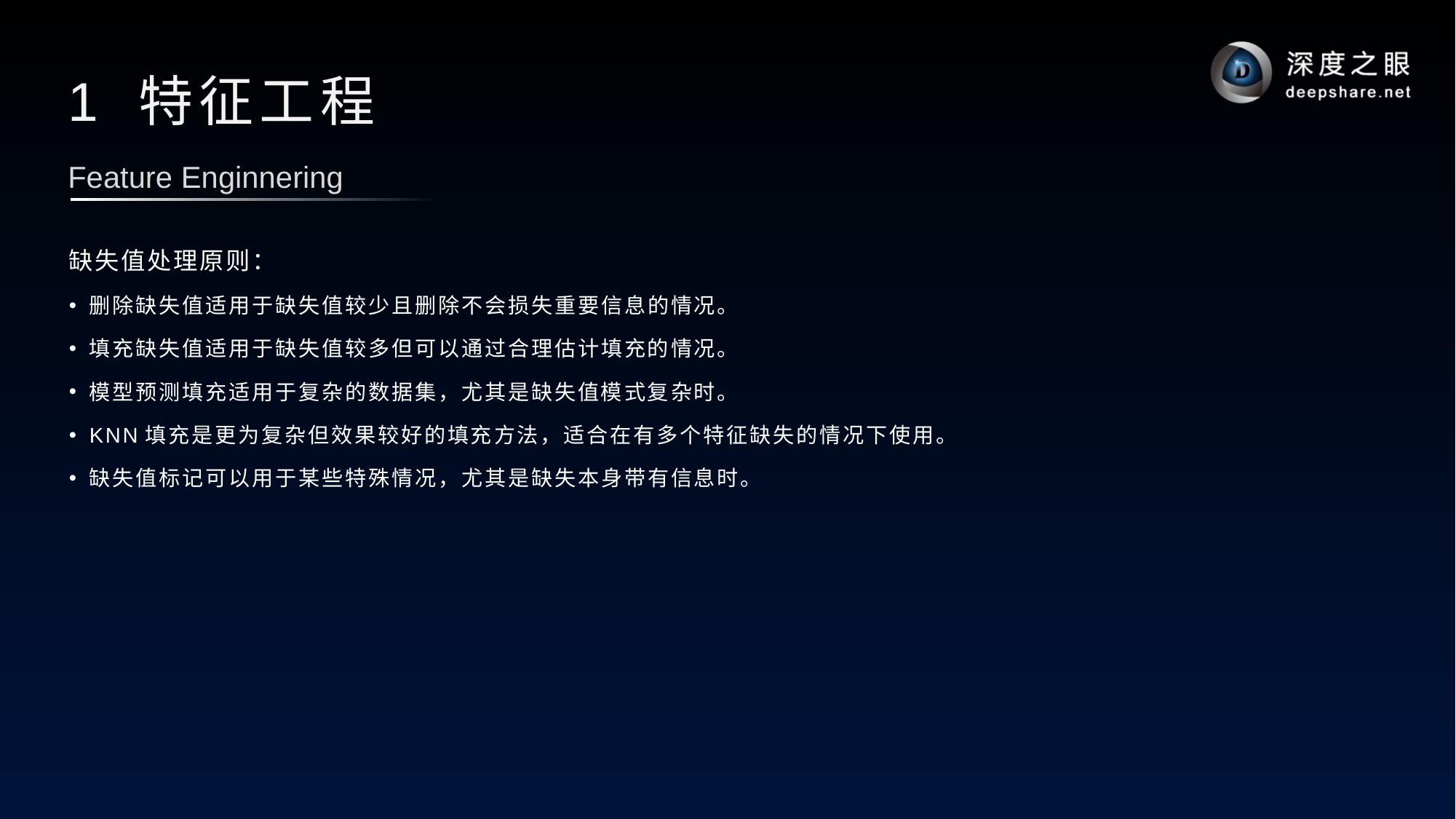

# 1 特征工程
Feature Enginnering
缺失值处理原则：
删除缺失值适用于缺失值较少且删除不会损失重要信息的情况。
填充缺失值适用于缺失值较多但可以通过合理估计填充的情况。
模型预测填充适用于复杂的数据集，尤其是缺失值模式复杂时。
KNN填充是更为复杂但效果较好的填充方法，适合在有多个特征缺失的情况下使用。
缺失值标记可以用于某些特殊情况，尤其是缺失本身带有信息时。